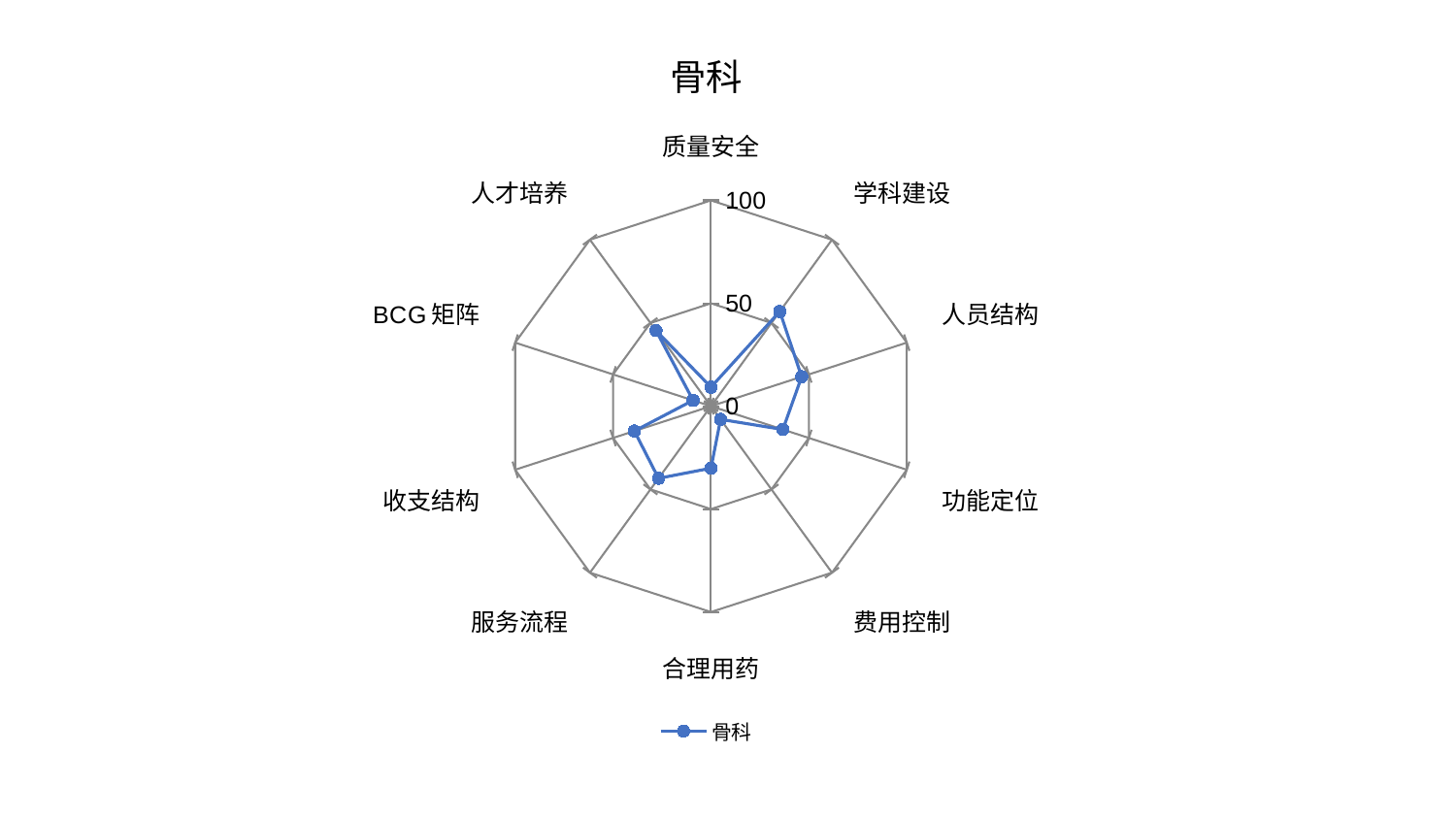

### Chart: 骨科

| Category | 骨科 |
|---|---|
| 质量安全 | 9.23470985665302 |
| 学科建设 | 56.90973600292207 |
| 人员结构 | 46.337590122914506 |
| 功能定位 | 36.7200997893891 |
| 费用控制 | 7.9251773521207864 |
| 合理用药 | 30.1409812790884 |
| 服务流程 | 43.33965735998395 |
| 收支结构 | 39.1366709371504 |
| BCG矩阵 | 9.15911200361626 |
| 人才培养 | 45.40284979720685 |
152